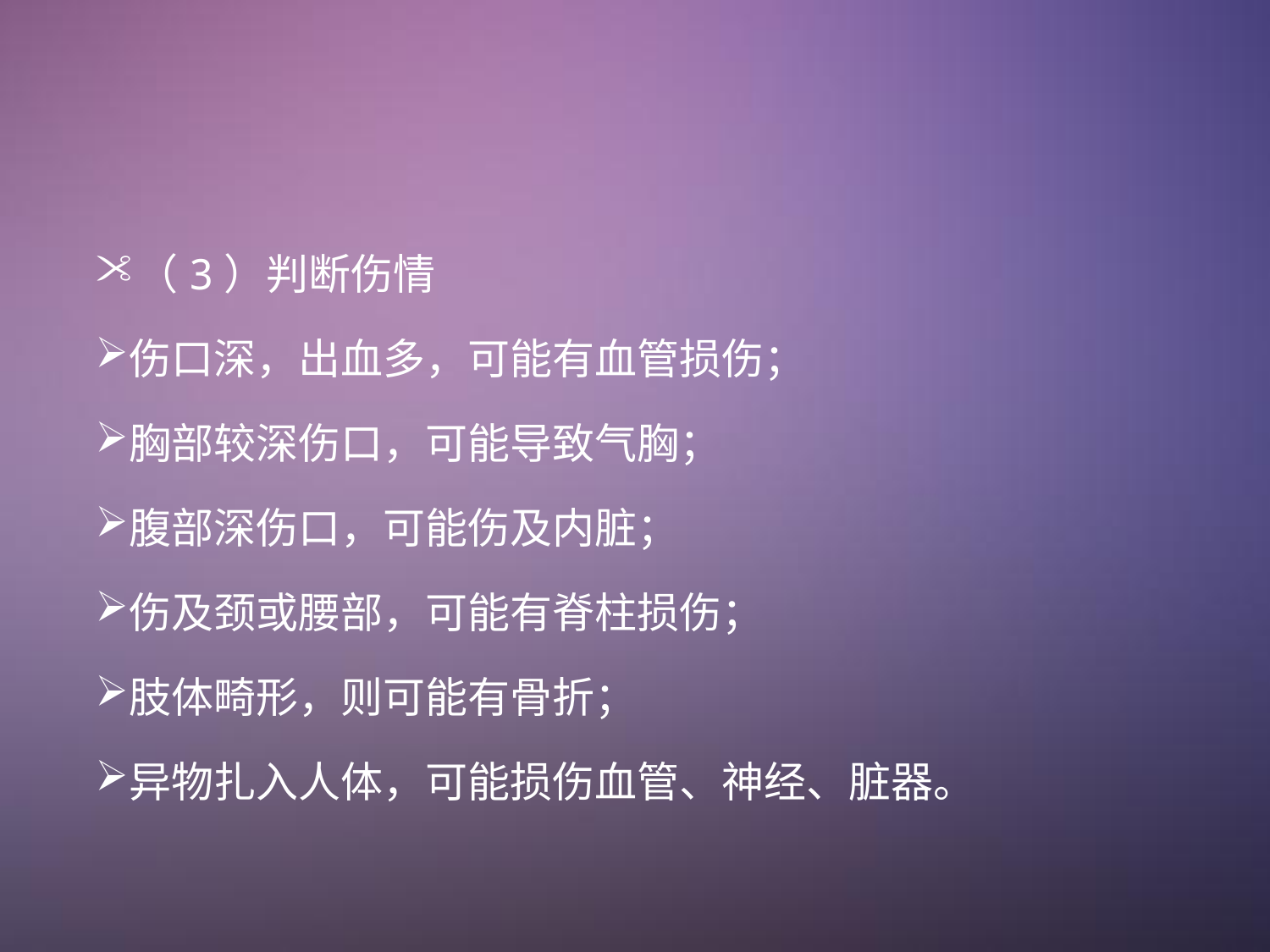

（3）判断伤情
伤口深，出血多，可能有血管损伤；
胸部较深伤口，可能导致气胸；
腹部深伤口，可能伤及内脏；
伤及颈或腰部，可能有脊柱损伤；
肢体畸形，则可能有骨折；
异物扎入人体，可能损伤血管、神经、脏器。